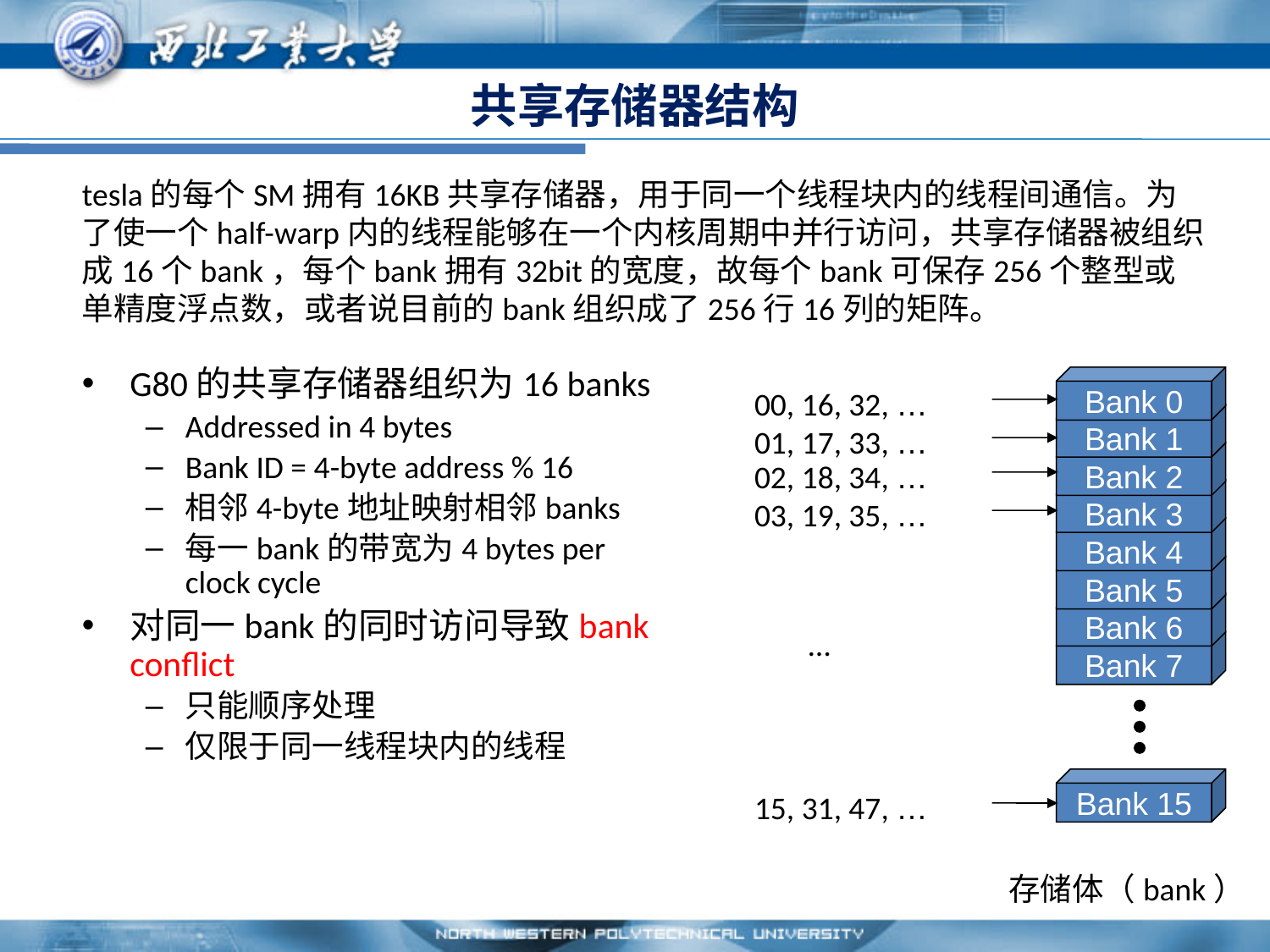

# 共享存储器结构
tesla的每个SM拥有16KB共享存储器，用于同一个线程块内的线程间通信。为了使一个half-warp内的线程能够在一个内核周期中并行访问，共享存储器被组织成16个bank，每个bank拥有32bit的宽度，故每个bank可保存256个整型或单精度浮点数，或者说目前的bank组织成了256行16列的矩阵。
G80的共享存储器组织为16 banks
Addressed in 4 bytes
Bank ID = 4-byte address % 16
相邻4-byte地址映射相邻banks
每一bank的带宽为4 bytes per clock cycle
对同一bank的同时访问导致bank conflict
只能顺序处理
仅限于同一线程块内的线程
Bank 0
Bank 1
Bank 2
Bank 3
Bank 4
Bank 5
Bank 6
Bank 7

Bank 15
00, 16, 32, …

01, 17, 33, …

02, 18, 34, …

03, 19, 35, …

…
15, 31, 47, …

存储体（bank）